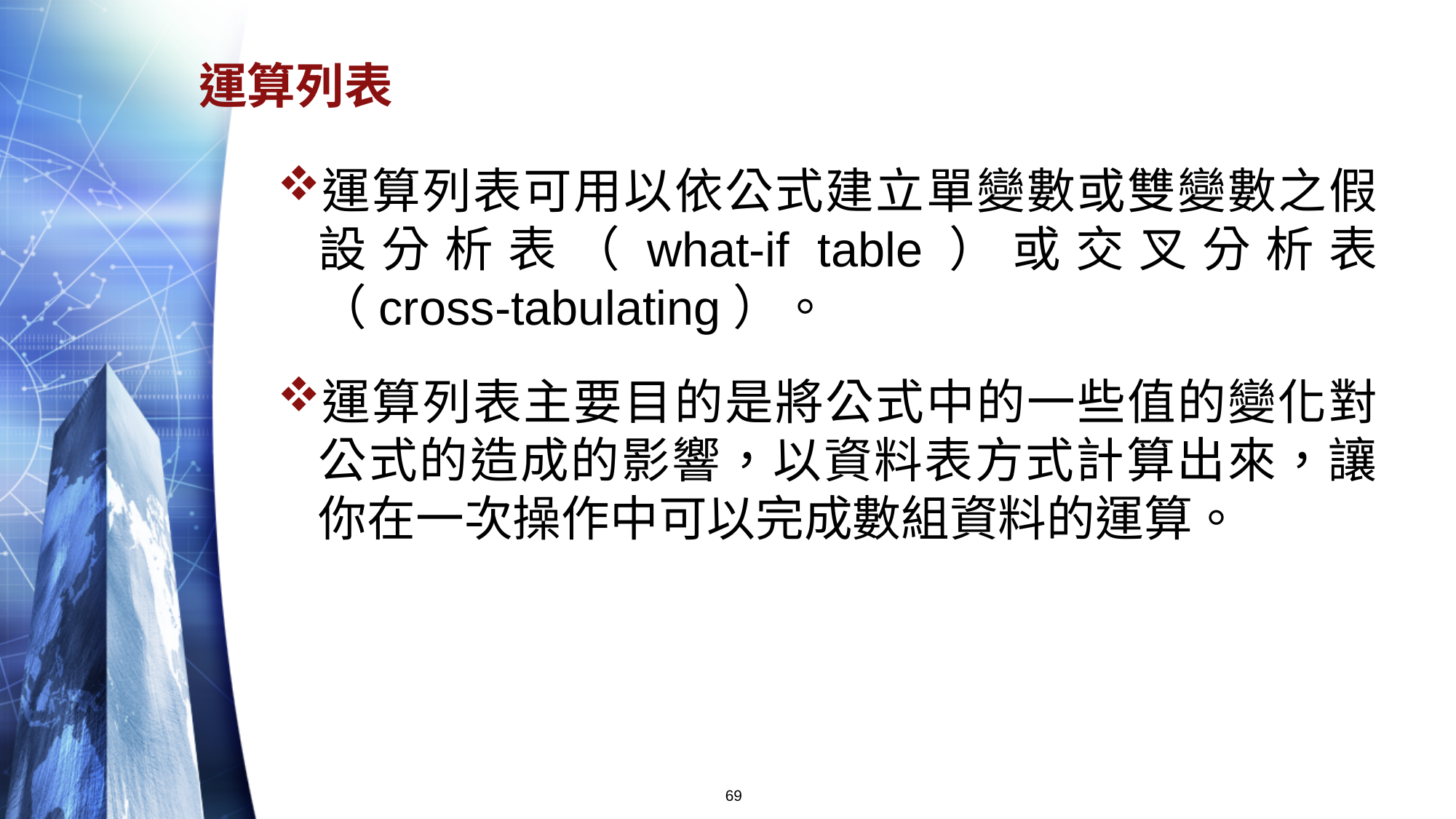

# 運算列表
運算列表可用以依公式建立單變數或雙變數之假設分析表（what-if table）或交叉分析表（cross-tabulating）。
運算列表主要目的是將公式中的一些值的變化對公式的造成的影響，以資料表方式計算出來，讓你在一次操作中可以完成數組資料的運算。
69